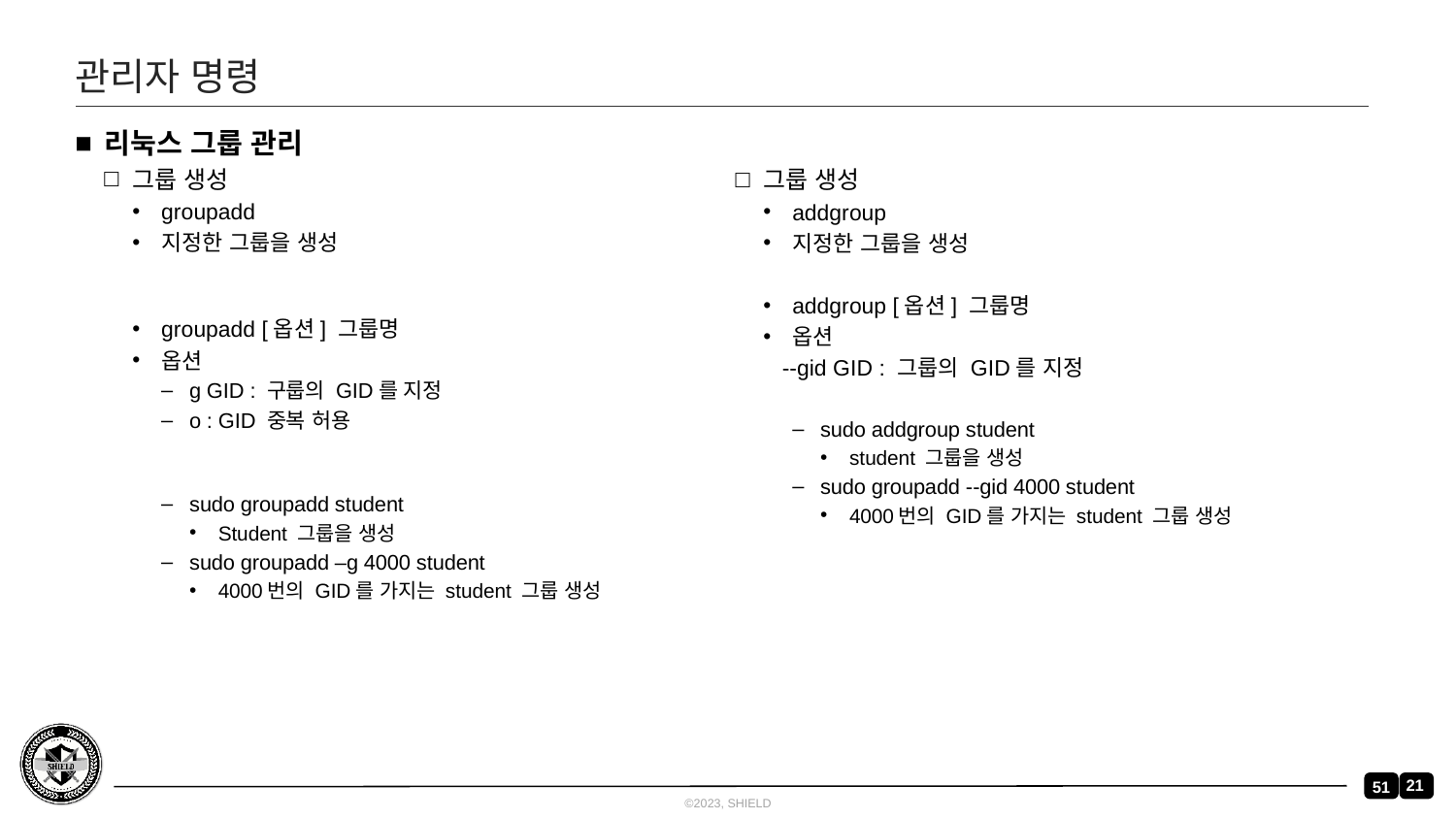

# 관리자 명령
리눅스 그룹 관리
그룹 생성
groupadd
지정한 그룹을 생성

groupadd [옵션] 그룹명
옵션
g GID : 구룹의 GID를 지정
o : GID 중복 허용

sudo groupadd student
Student 그룹을 생성
sudo groupadd –g 4000 student
4000번의 GID를 가지는 student 그룹 생성

그룹 생성
addgroup
지정한 그룹을 생성

addgroup [옵션] 그룹명
옵션
   --gid GID : 그룹의 GID를 지정

sudo addgroup student
student 그룹을 생성
sudo groupadd --gid 4000 student
4000번의 GID를 가지는 student 그룹 생성